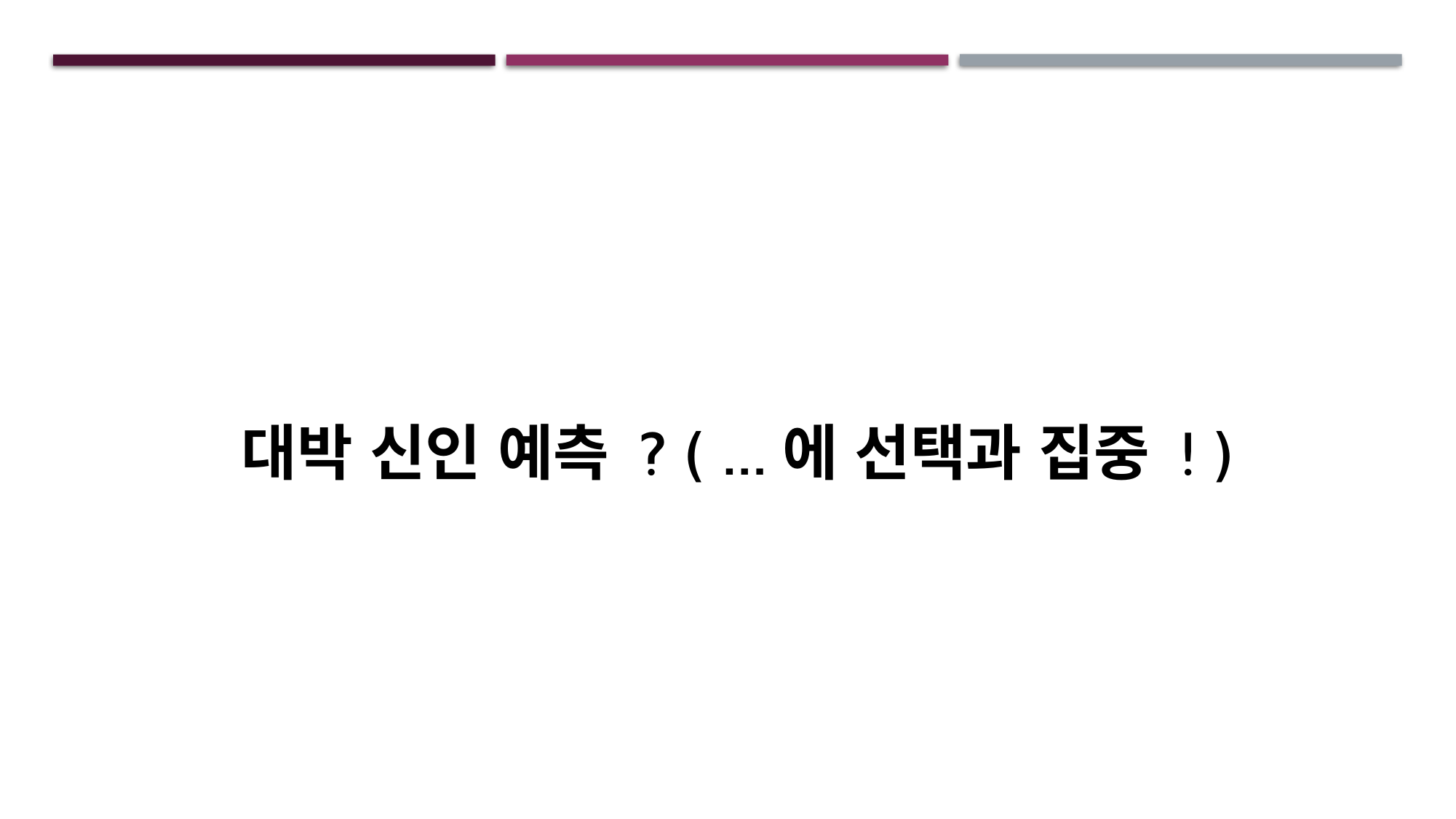

대박 신인 예측 ? ( …에 선택과 집중 ! )